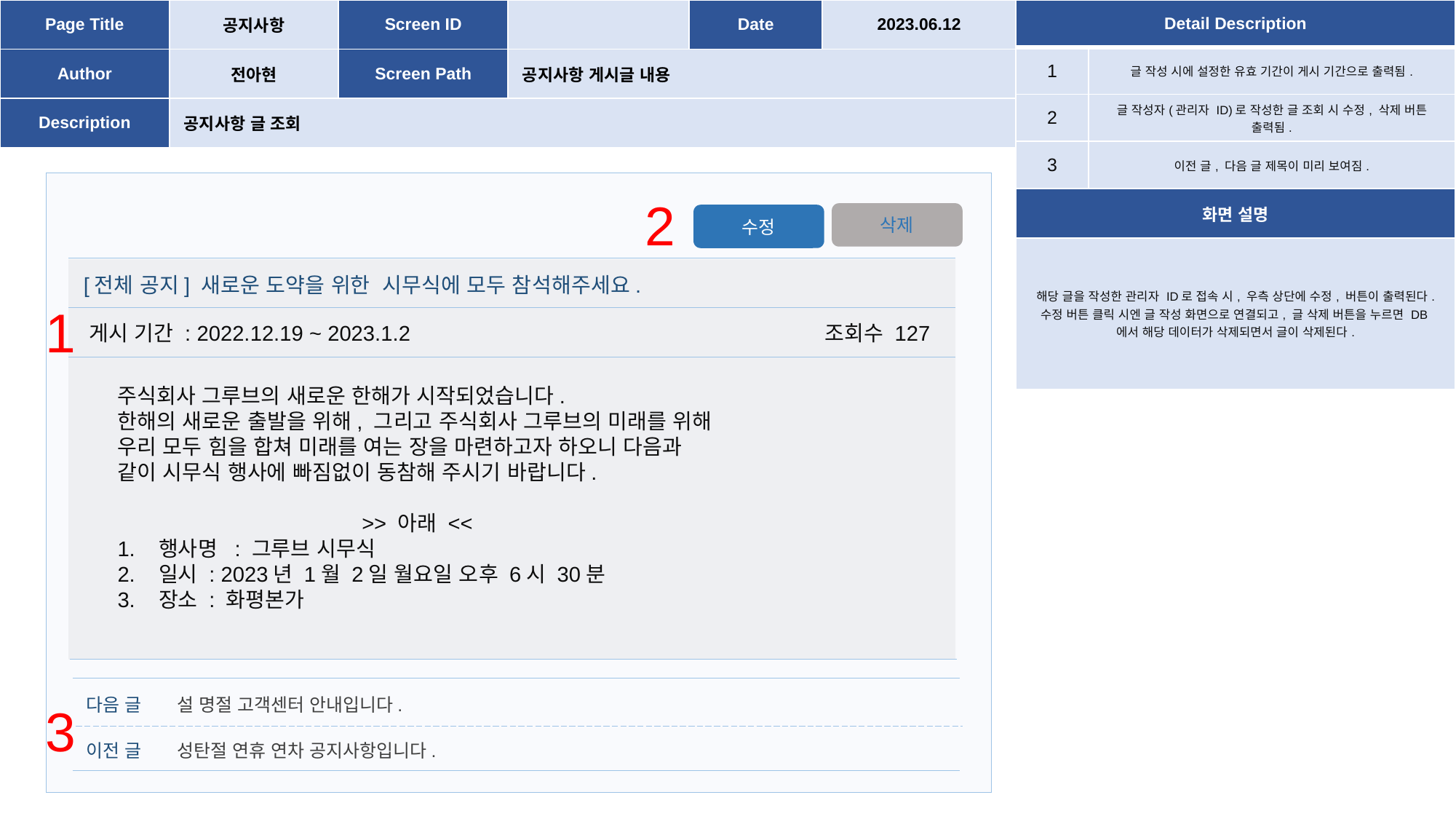

| Page Title | 공지사항 | Screen ID |  | Date | 2023.06.12 |
| --- | --- | --- | --- | --- | --- |
| Author | 전아현 | Screen Path | 공지사항 게시글 내용 |  |  |
| Description | 공지사항 글 조회 |  |  |  |  |
| Detail Description |  |
| --- | --- |
| 1 | 글 작성 시에 설정한 유효 기간이 게시 기간으로 출력됨. |
| 2 | 글 작성자(관리자 ID)로 작성한 글 조회 시 수정, 삭제 버튼 출력됨. |
| 3 | 이전 글, 다음 글 제목이 미리 보여짐. |
| 화면 설명 |  |
| 해당 글을 작성한 관리자 ID로 접속 시, 우측 상단에 수정, 버튼이 출력된다. 수정 버튼 클릭 시엔 글 작성 화면으로 연결되고, 글 삭제 버튼을 누르면 DB에서 해당 데이터가 삭제되면서 글이 삭제된다. |  |

2
삭제
수정
[전체 공지] 새로운 도약을 위한  시무식에 모두 참석해주세요.
게시 기간 : 2022.12.19 ~ 2023.1.2
조회수 127
주식회사 그루브의 새로운 한해가 시작되었습니다.
한해의 새로운 출발을 위해, 그리고 주식회사 그루브의 미래를 위해 우리 모두 힘을 합쳐 미래를 여는 장을 마련하고자 하오니 다음과 같이 시무식 행사에 빠짐없이 동참해 주시기 바랍니다.

>> 아래 <<
행사명  : 그루브 시무식
일시 : 2023년 1월 2일 월요일 오후 6시 30분
장소 : 화평본가

1
다음 글       설 명절 고객센터 안내입니다.
3
이전 글       성탄절 연휴 연차 공지사항입니다.